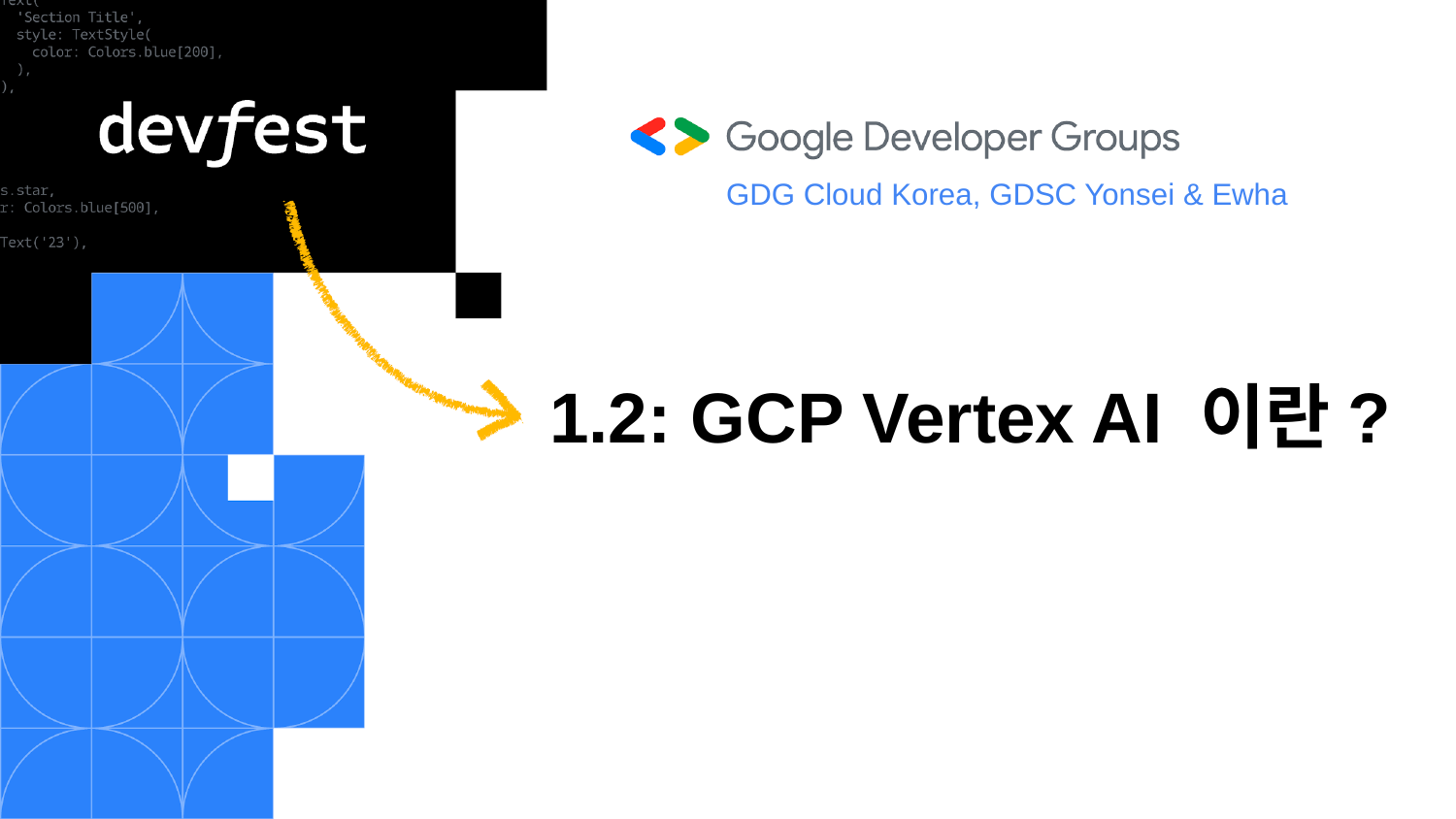

GDG Cloud Korea, GDSC Yonsei & Ewha
# 1.2: GCP Vertex AI 이란?